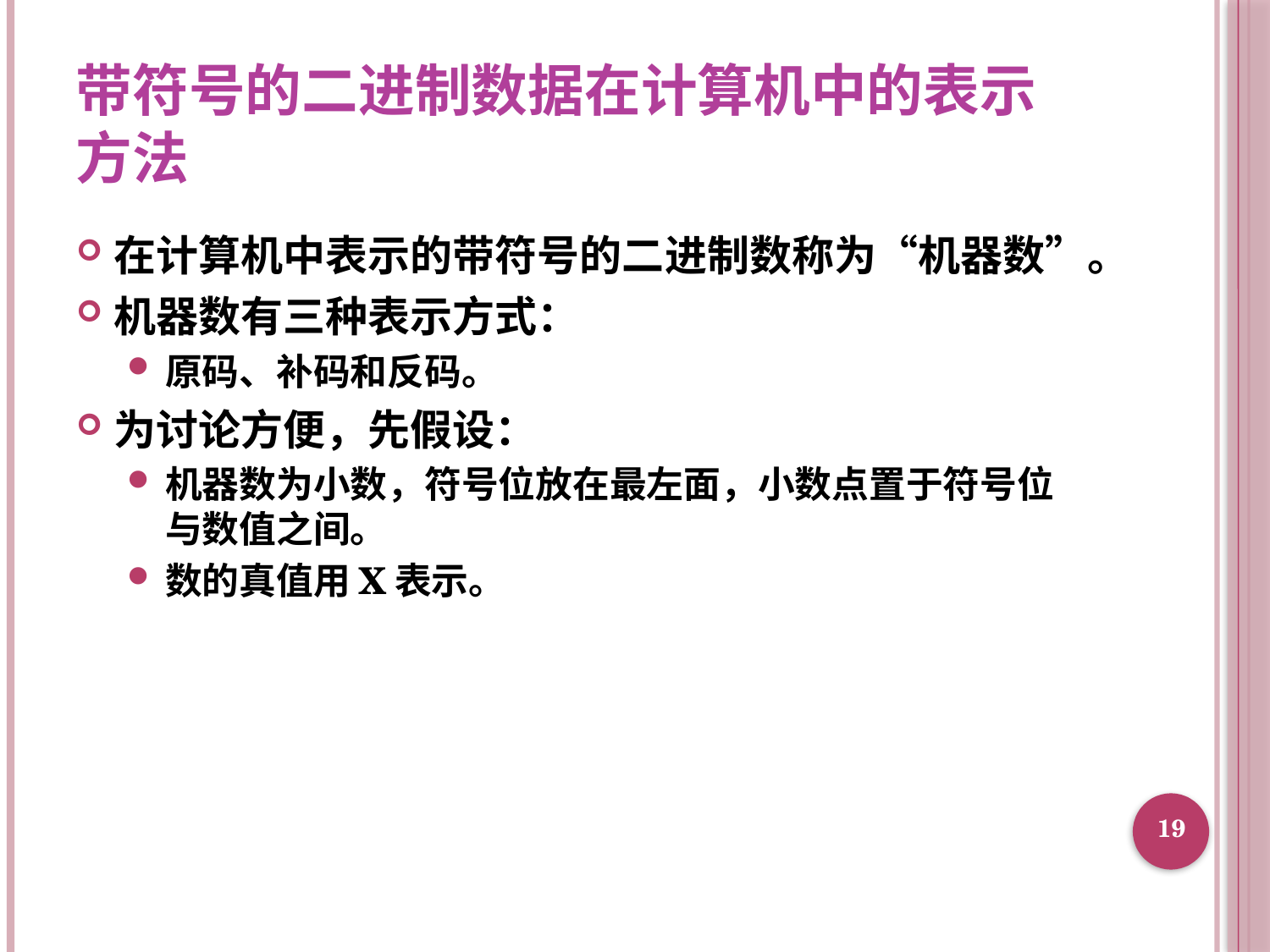

# 带符号的二进制数据在计算机中的表示方法
在计算机中表示的带符号的二进制数称为“机器数”。
机器数有三种表示方式：
原码、补码和反码。
为讨论方便，先假设：
机器数为小数，符号位放在最左面，小数点置于符号位与数值之间。
数的真值用X表示。
19